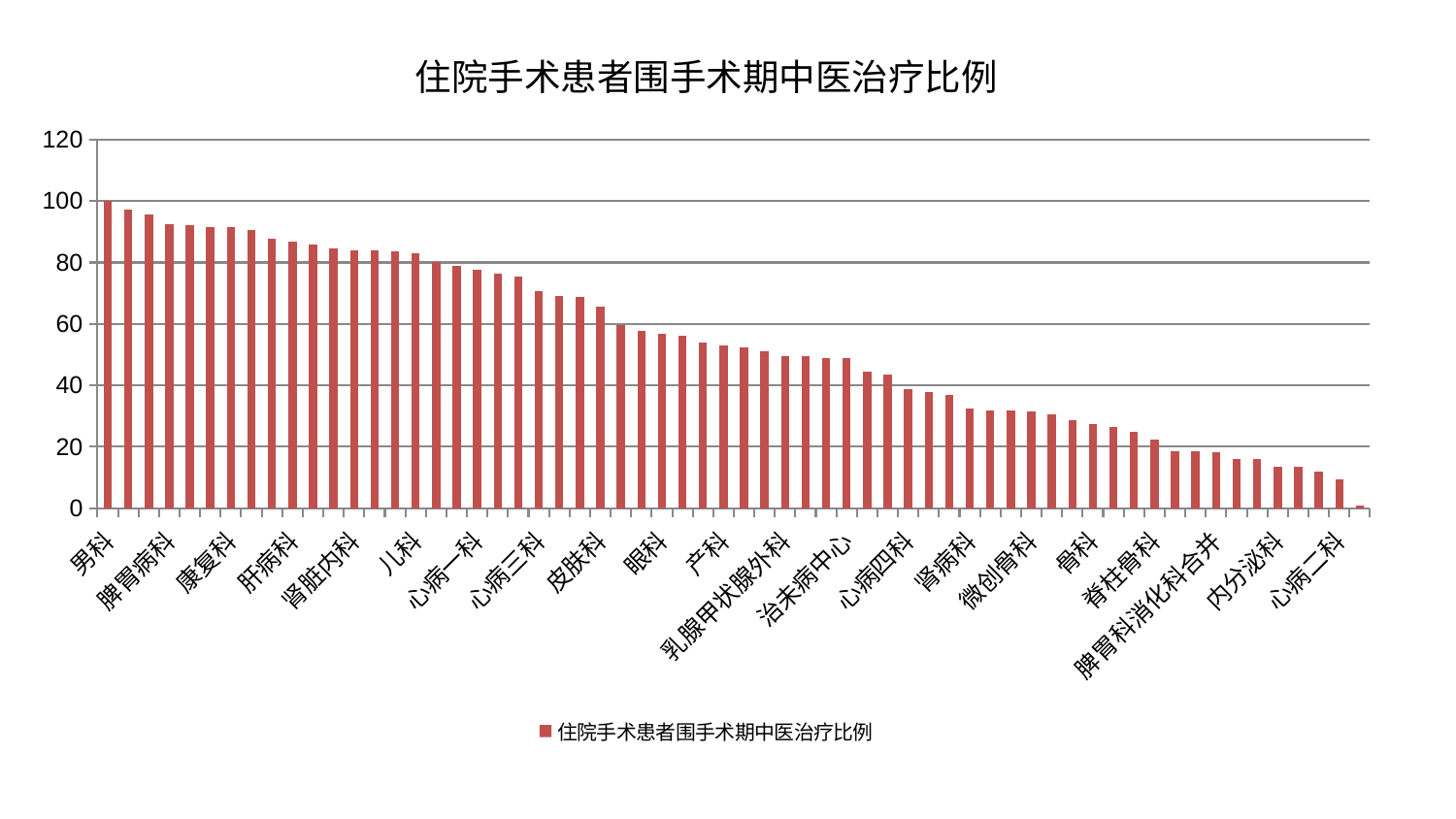

### Chart: 住院手术患者围手术期中医治疗比例

| Category | 住院手术患者围手术期中医治疗比例 |
|---|---|
| 男科 | 100.00000000000001 |
| 普通外科 | 97.23590615431502 |
| 中医外治中心 | 95.79681107821521 |
| 脾胃病科 | 92.32228284722247 |
| 关节骨科 | 92.106274308978 |
| 肛肠科 | 91.61928658419725 |
| 康复科 | 91.53600537940189 |
| 风湿病科 | 90.51333292876747 |
| 耳鼻喉科 | 87.72490889127916 |
| 肝病科 | 86.69934510948596 |
| 神经外科 | 85.78169571807977 |
| 泌尿外科 | 84.53173942428351 |
| 肾脏内科 | 83.83255136159696 |
| 心血管内科 | 83.8122179940236 |
| 中医经典科 | 83.75927341799665 |
| 儿科 | 82.89302158189933 |
| 运动损伤骨科 | 80.2252673364965 |
| 老年医学科 | 79.03304900108306 |
| 心病一科 | 77.78479551035902 |
| 消化内科 | 76.52348292913013 |
| 推拿科 | 75.41937997997036 |
| 心病三科 | 70.82509579152931 |
| 血液科 | 69.02412647746361 |
| 胸外科 | 68.87395474777273 |
| 皮肤科 | 65.65115311974414 |
| 脑病二科 | 59.53310712924525 |
| 东区肾病科 | 57.76308791791819 |
| 眼科 | 56.903747925064 |
| 肿瘤内科 | 56.04523013780291 |
| 创伤骨科 | 53.9235558427352 |
| 产科 | 52.87194831500969 |
| 周围血管科 | 52.45334700320962 |
| 东区重症医学科 | 50.97603579688158 |
| 乳腺甲状腺外科 | 49.538895174263565 |
| 口腔科 | 49.45409805502218 |
| 显微骨科 | 48.78809989684606 |
| 治未病中心 | 48.785201066646515 |
| 脑病一科 | 44.649985583038315 |
| 小儿骨科 | 43.56722959403476 |
| 心病四科 | 38.741987484465106 |
| 妇科 | 37.93771251172108 |
| 肝胆外科 | 36.80312696969576 |
| 肾病科 | 32.55795153904506 |
| 小儿推拿科 | 31.861164981235582 |
| 妇二科 | 31.79803958736646 |
| 微创骨科 | 31.60412442636588 |
| 神经内科 | 30.716218228070815 |
| 妇科妇二科合并 | 28.52691199400951 |
| 骨科 | 27.466286763361893 |
| 西区重症医学科 | 26.552146422663988 |
| 针灸科 | 24.80132682616569 |
| 脊柱骨科 | 22.470272507017874 |
| 美容皮肤科 | 18.4400499336099 |
| 身心医学科 | 18.409364355603582 |
| 脾胃科消化科合并 | 18.392590688101194 |
| 脑病三科 | 16.16731934239941 |
| 重症医学科 | 15.921834179009629 |
| 内分泌科 | 13.570947456020475 |
| 综合内科 | 13.452405158590983 |
| 呼吸内科 | 11.77396198704532 |
| 心病二科 | 9.562170296004721 |
| 医院 | 0.9747888645605249 |
115